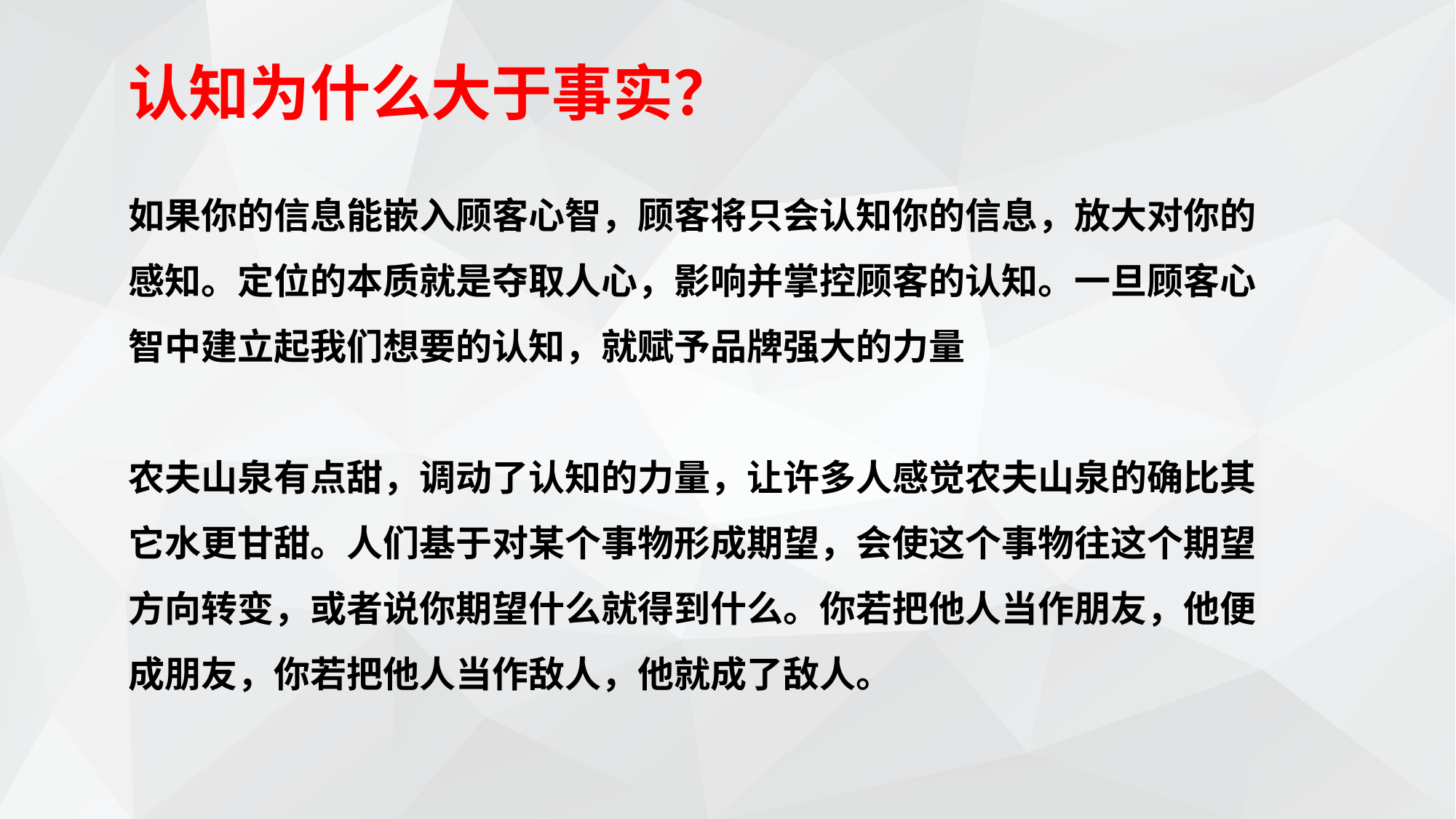

认知为什么大于事实？

如果你的信息能嵌入顾客心智，顾客将只会认知你的信息，放大对你的感知。定位的本质就是夺取人心，影响并掌控顾客的认知。一旦顾客心智中建立起我们想要的认知，就赋予品牌强大的力量

农夫山泉有点甜，调动了认知的力量，让许多人感觉农夫山泉的确比其它水更甘甜。人们基于对某个事物形成期望，会使这个事物往这个期望方向转变，或者说你期望什么就得到什么。你若把他人当作朋友，他便成朋友，你若把他人当作敌人，他就成了敌人。